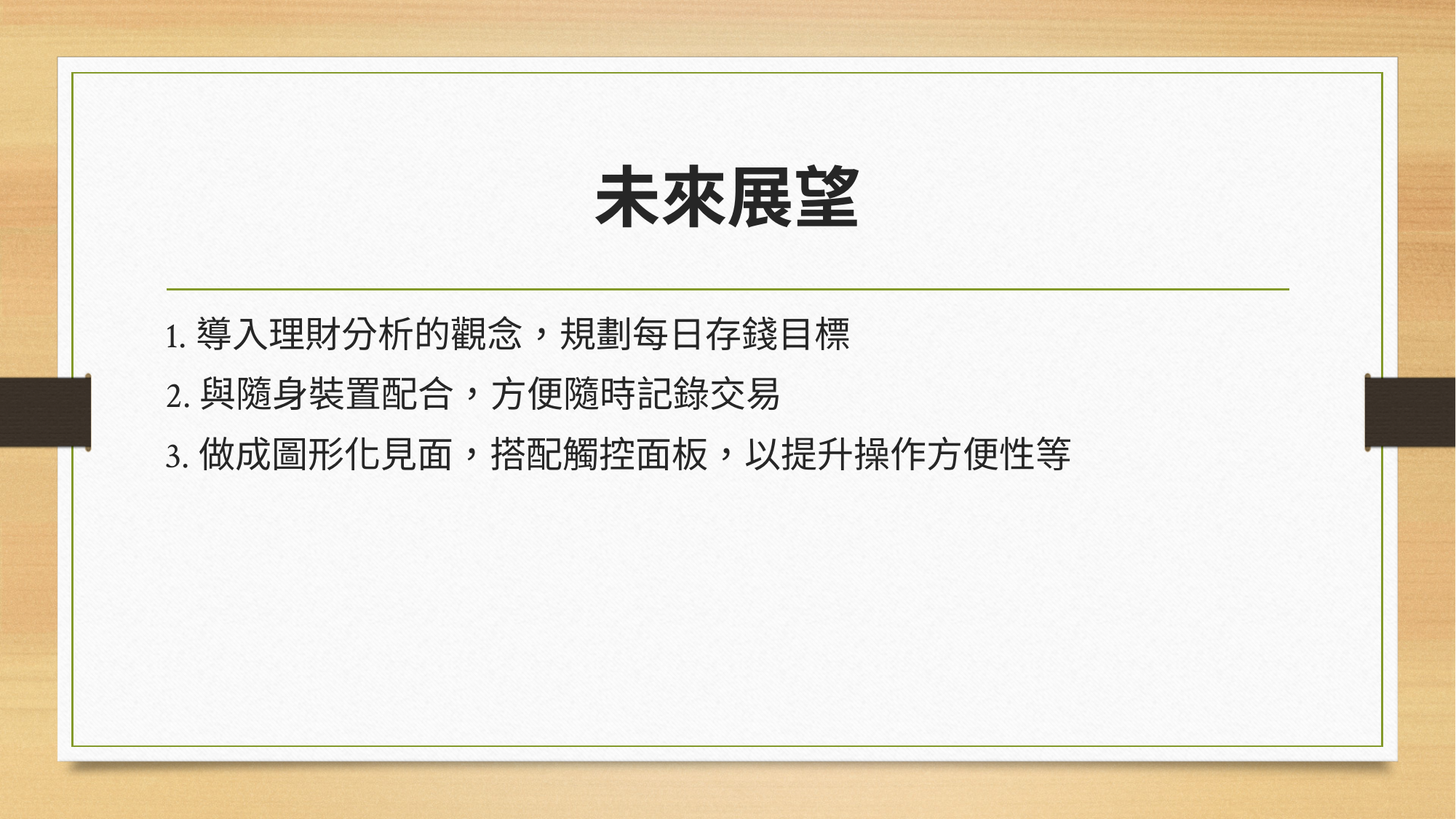

# 未來展望
1.導入理財分析的觀念，規劃每日存錢目標
2.與隨身裝置配合，方便隨時記錄交易
3.做成圖形化見面，搭配觸控面板，以提升操作方便性等